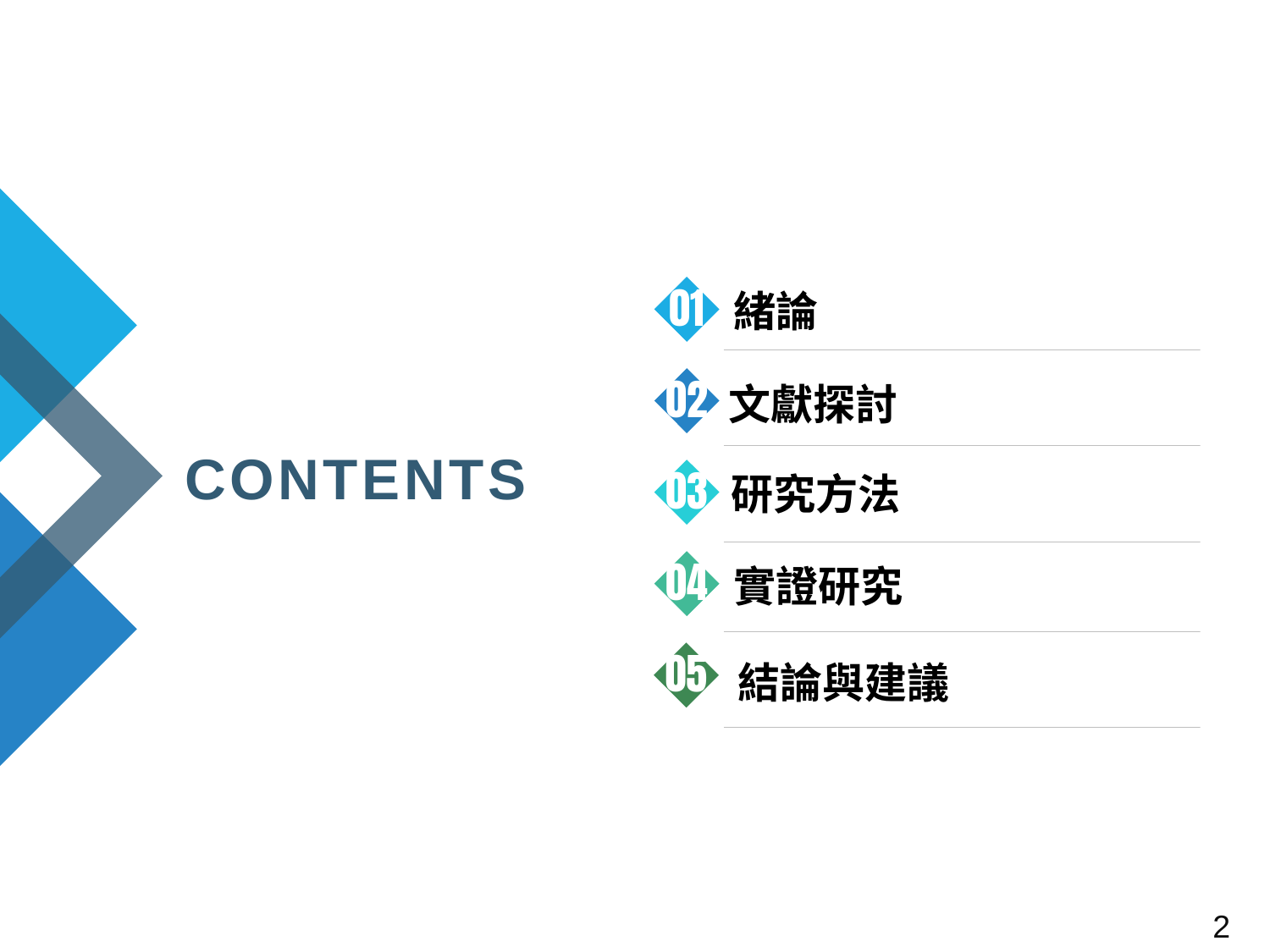

01
緒論
02
文獻探討
CONTENTS
03
研究方法
04
實證研究
05

結論與建議
2